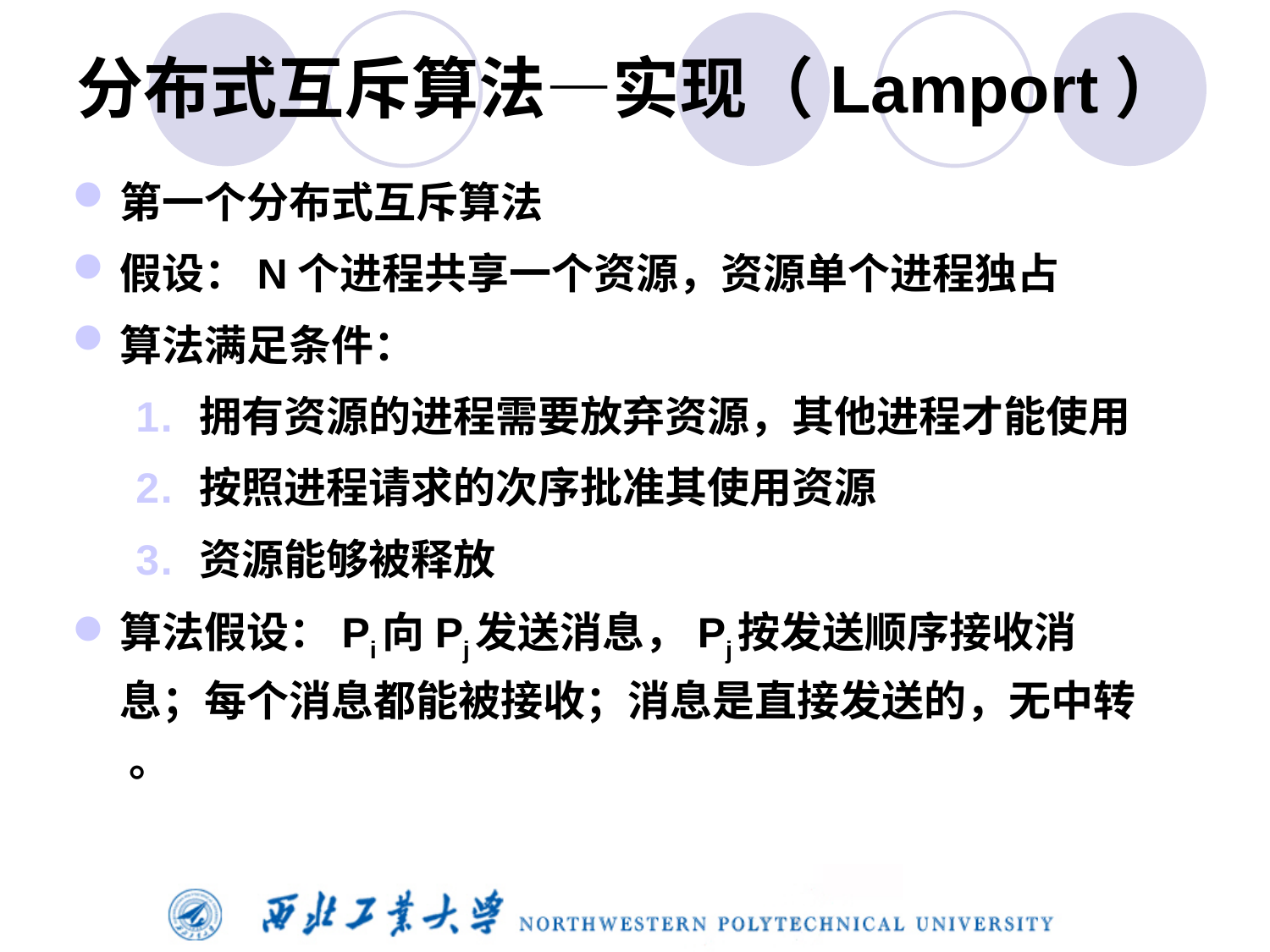

# 分布式互斥算法—实现（Lamport）
第一个分布式互斥算法
假设：N个进程共享一个资源，资源单个进程独占
算法满足条件：
拥有资源的进程需要放弃资源，其他进程才能使用
按照进程请求的次序批准其使用资源
资源能够被释放
算法假设：Pi向Pj发送消息，Pj按发送顺序接收消息；每个消息都能被接收；消息是直接发送的，无中转 。